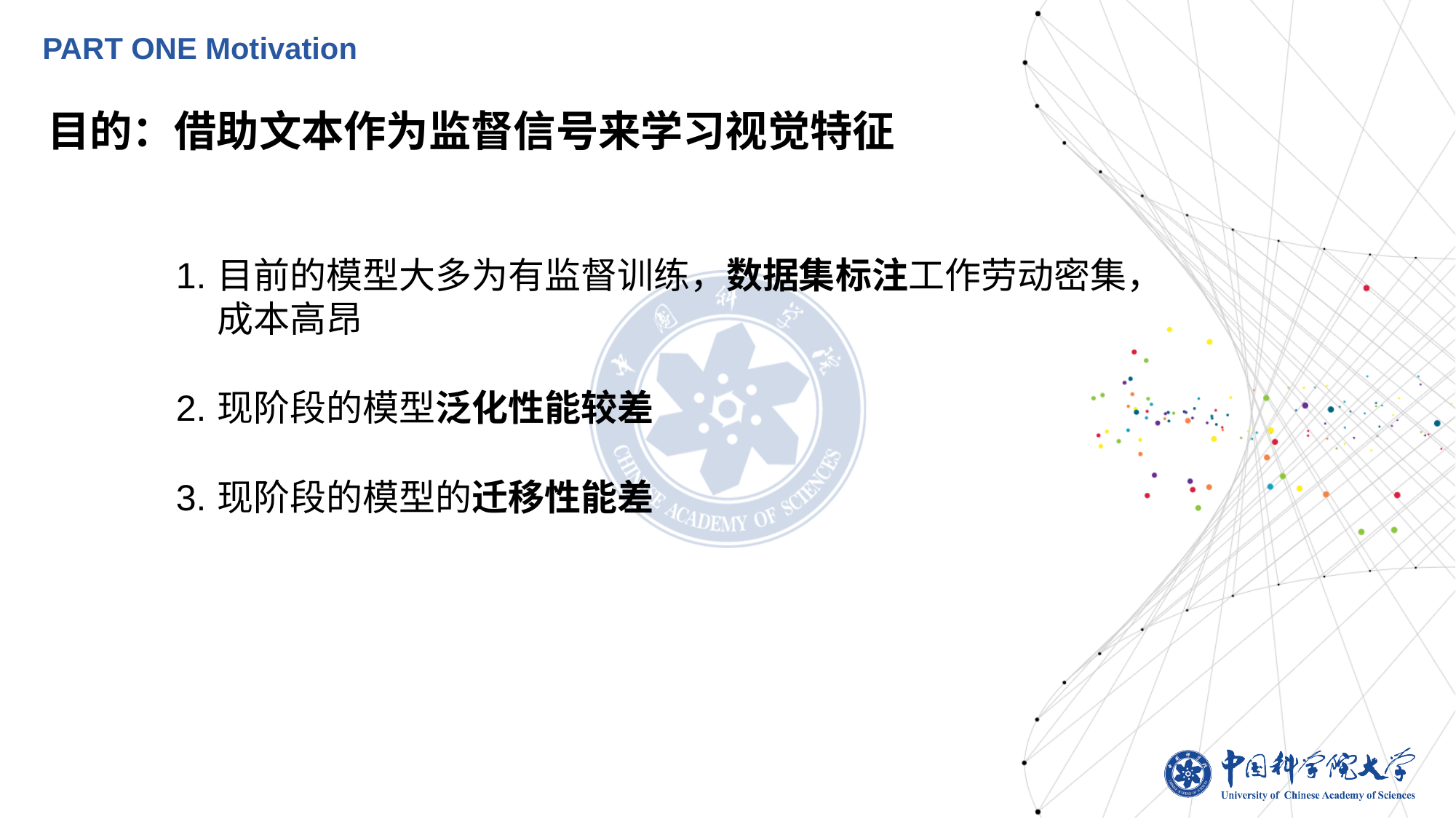

PART ONE Motivation
目的：借助文本作为监督信号来学习视觉特征
目前的模型大多为有监督训练，数据集标注工作劳动密集，成本高昂
现阶段的模型泛化性能较差
现阶段的模型的迁移性能差